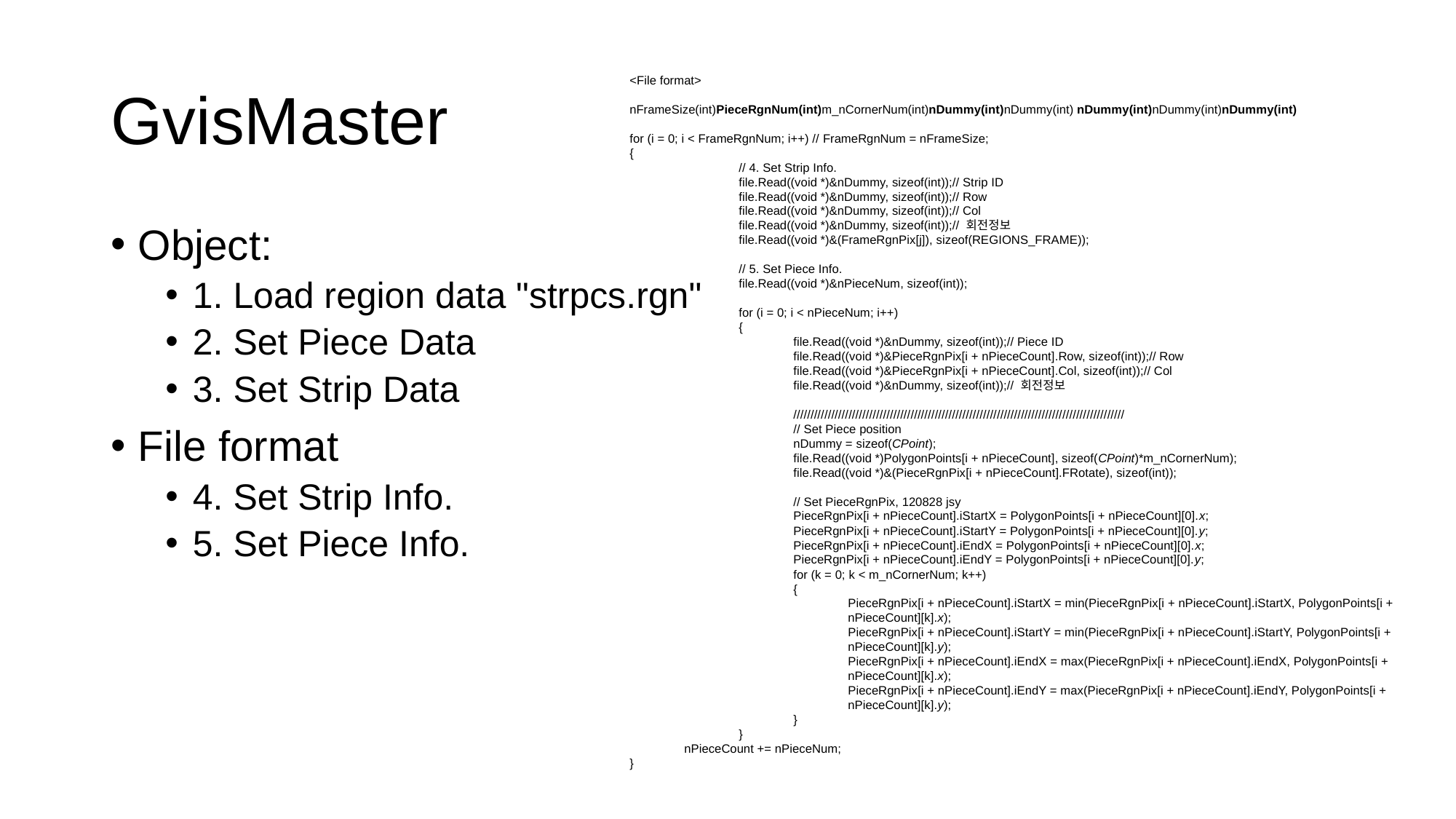

# GvisMaster
<File format>

nFrameSize(int)PieceRgnNum(int)m_nCornerNum(int)nDummy(int)nDummy(int) nDummy(int)nDummy(int)nDummy(int)

for (i = 0; i < FrameRgnNum; i++) // FrameRgnNum = nFrameSize;
{
	// 4. Set Strip Info.
	file.Read((void *)&nDummy, sizeof(int));// Strip ID
	file.Read((void *)&nDummy, sizeof(int));// Row
	file.Read((void *)&nDummy, sizeof(int));// Col
	file.Read((void *)&nDummy, sizeof(int));// 회전정보
	file.Read((void *)&(FrameRgnPix[j]), sizeof(REGIONS_FRAME));

	// 5. Set Piece Info.
	file.Read((void *)&nPieceNum, sizeof(int));

	for (i = 0; i < nPieceNum; i++)
	{
	file.Read((void *)&nDummy, sizeof(int));// Piece ID
	file.Read((void *)&PieceRgnPix[i + nPieceCount].Row, sizeof(int));// Row
	file.Read((void *)&PieceRgnPix[i + nPieceCount].Col, sizeof(int));// Col
	file.Read((void *)&nDummy, sizeof(int));// 회전정보

	////////////////////////////////////////////////////////////////////////////////////////////////
	// Set Piece position
	nDummy = sizeof(CPoint);
	file.Read((void *)PolygonPoints[i + nPieceCount], sizeof(CPoint)*m_nCornerNum);
	file.Read((void *)&(PieceRgnPix[i + nPieceCount].FRotate), sizeof(int));

// Set PieceRgnPix, 120828 jsy
PieceRgnPix[i + nPieceCount].iStartX = PolygonPoints[i + nPieceCount][0].x;
PieceRgnPix[i + nPieceCount].iStartY = PolygonPoints[i + nPieceCount][0].y;
PieceRgnPix[i + nPieceCount].iEndX = PolygonPoints[i + nPieceCount][0].x;
PieceRgnPix[i + nPieceCount].iEndY = PolygonPoints[i + nPieceCount][0].y;
for (k = 0; k < m_nCornerNum; k++)
{
PieceRgnPix[i + nPieceCount].iStartX = min(PieceRgnPix[i + nPieceCount].iStartX, PolygonPoints[i + nPieceCount][k].x);
PieceRgnPix[i + nPieceCount].iStartY = min(PieceRgnPix[i + nPieceCount].iStartY, PolygonPoints[i + nPieceCount][k].y);
PieceRgnPix[i + nPieceCount].iEndX = max(PieceRgnPix[i + nPieceCount].iEndX, PolygonPoints[i + nPieceCount][k].x);
PieceRgnPix[i + nPieceCount].iEndY = max(PieceRgnPix[i + nPieceCount].iEndY, PolygonPoints[i + nPieceCount][k].y);
}
}
nPieceCount += nPieceNum;
}
Object:
1. Load region data "strpcs.rgn"
2. Set Piece Data
3. Set Strip Data
File format
4. Set Strip Info.
5. Set Piece Info.